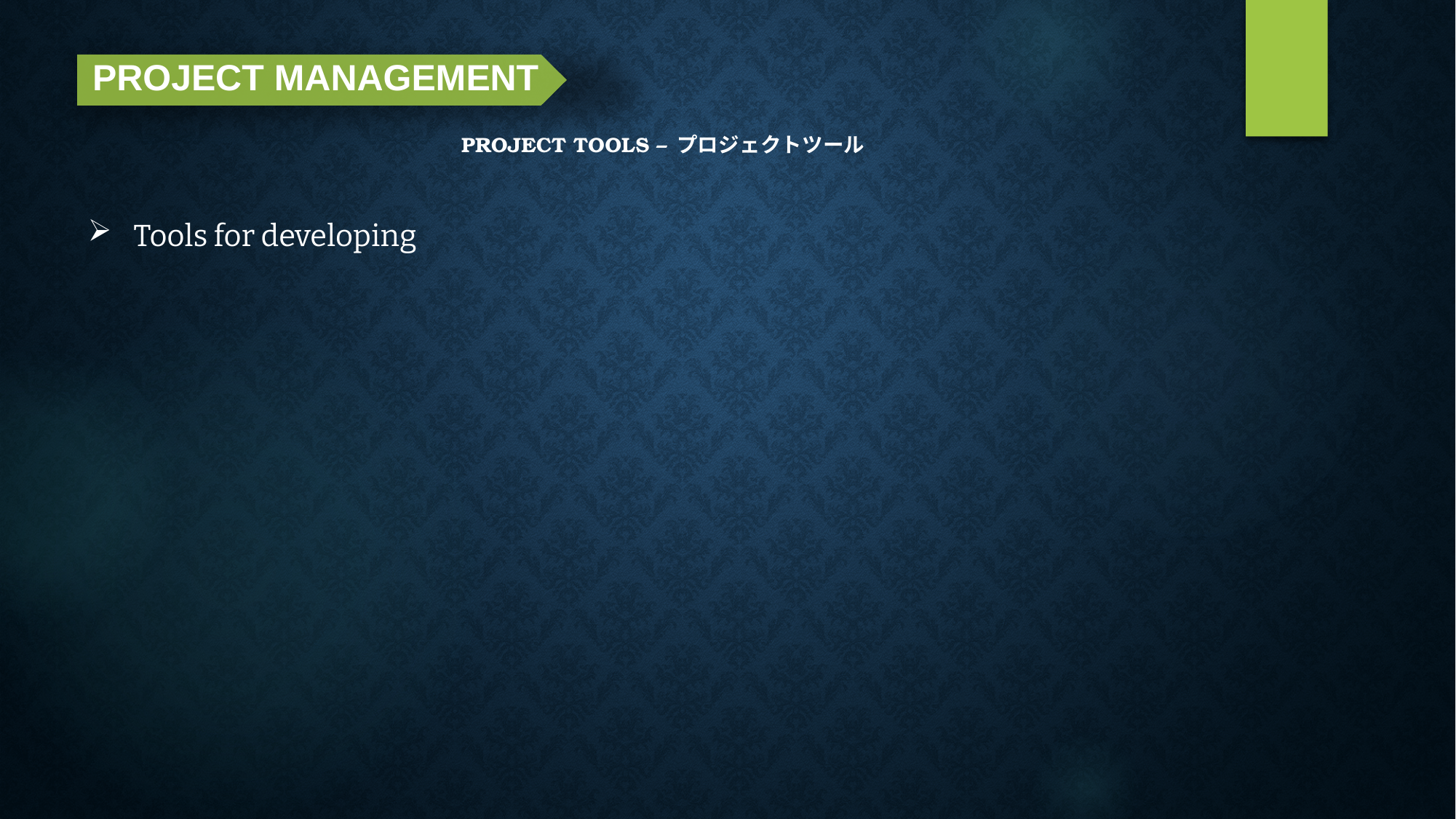

PROJECT MANAGEMENT
# Project Tools – プロジェクトツール
Tools for developing